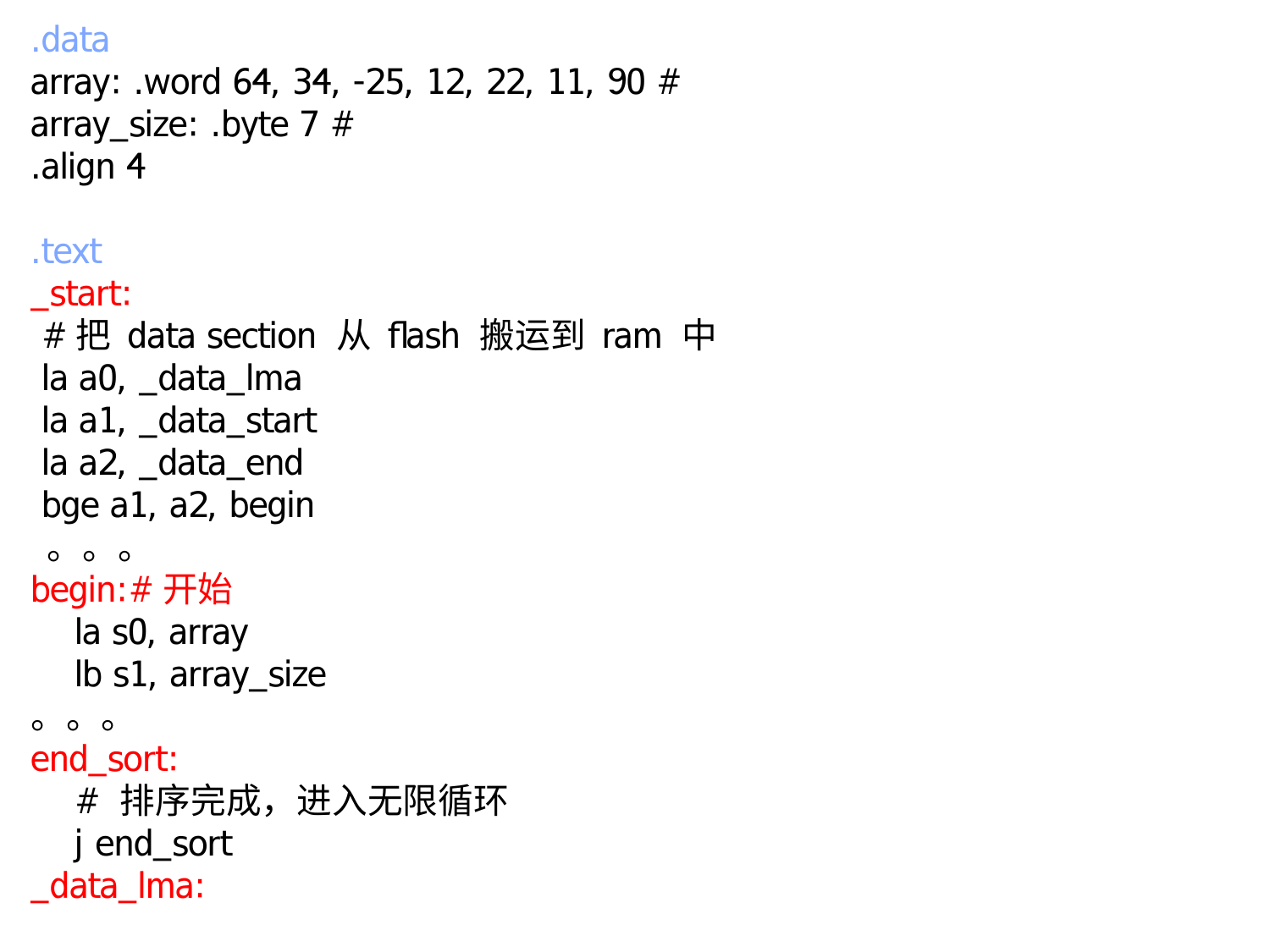

.data
array: .word 64, 34, -25, 12, 22, 11, 90 #
array_size: .byte 7 #
.align 4

.text
_start:
 #把 data section 从 flash 搬运到 ram 中
 la a0, _data_lma
 la a1, _data_start
 la a2, _data_end
 bge a1, a2, begin
 。。。
begin:#开始
    la s0, array
    lb s1, array_size
。。。
end_sort:
    # 排序完成，进入无限循环
    j end_sort
_data_lma: